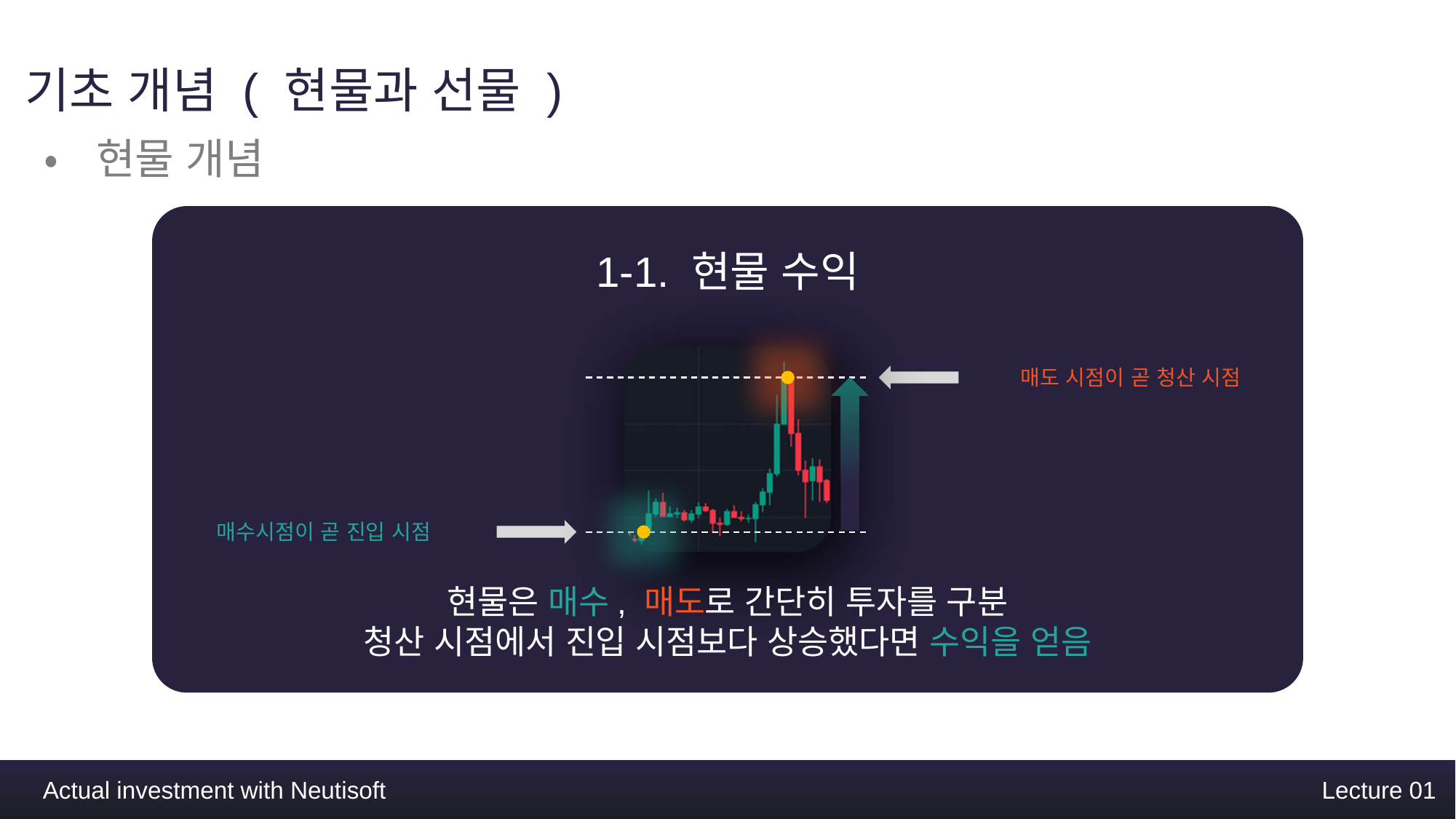

기초 개념 ( 현물과 선물 )
•현물 개념

1-1. 현물 수익

매도 시점이 곧 청산 시점
매수시점이 곧 진입 시점
현물은 매수, 매도로 간단히 투자를 구분
청산 시점에서 진입 시점보다 상승했다면 수익을 얻음
Trading View – BTC1! chart

Actual investment with Neutisoft
Lecture 01